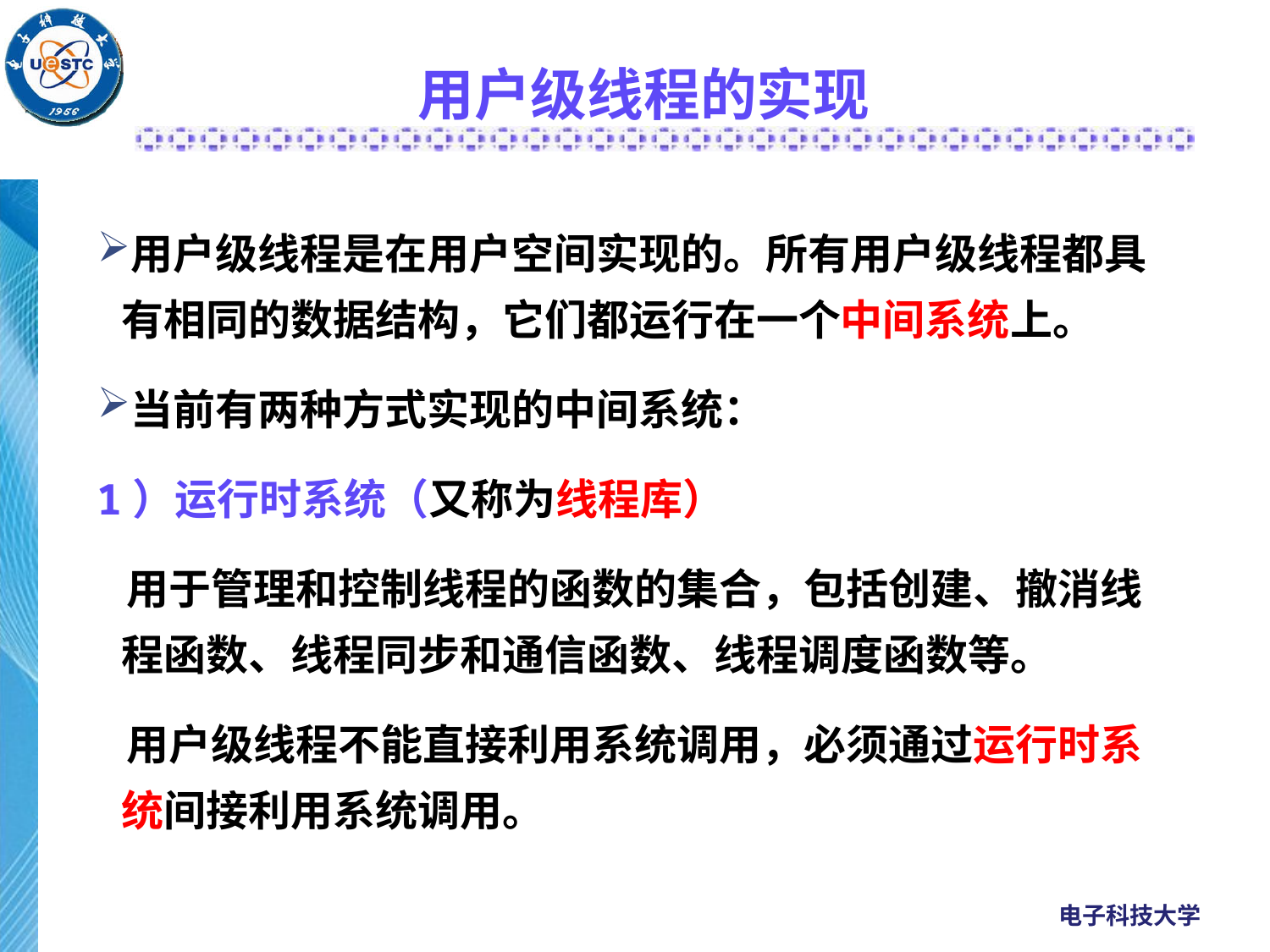

# 用户级线程的实现
用户级线程是在用户空间实现的。所有用户级线程都具有相同的数据结构，它们都运行在一个中间系统上。
当前有两种方式实现的中间系统：
1）运行时系统（又称为线程库）
  用于管理和控制线程的函数的集合，包括创建、撤消线程函数、线程同步和通信函数、线程调度函数等。
  用户级线程不能直接利用系统调用，必须通过运行时系统间接利用系统调用。